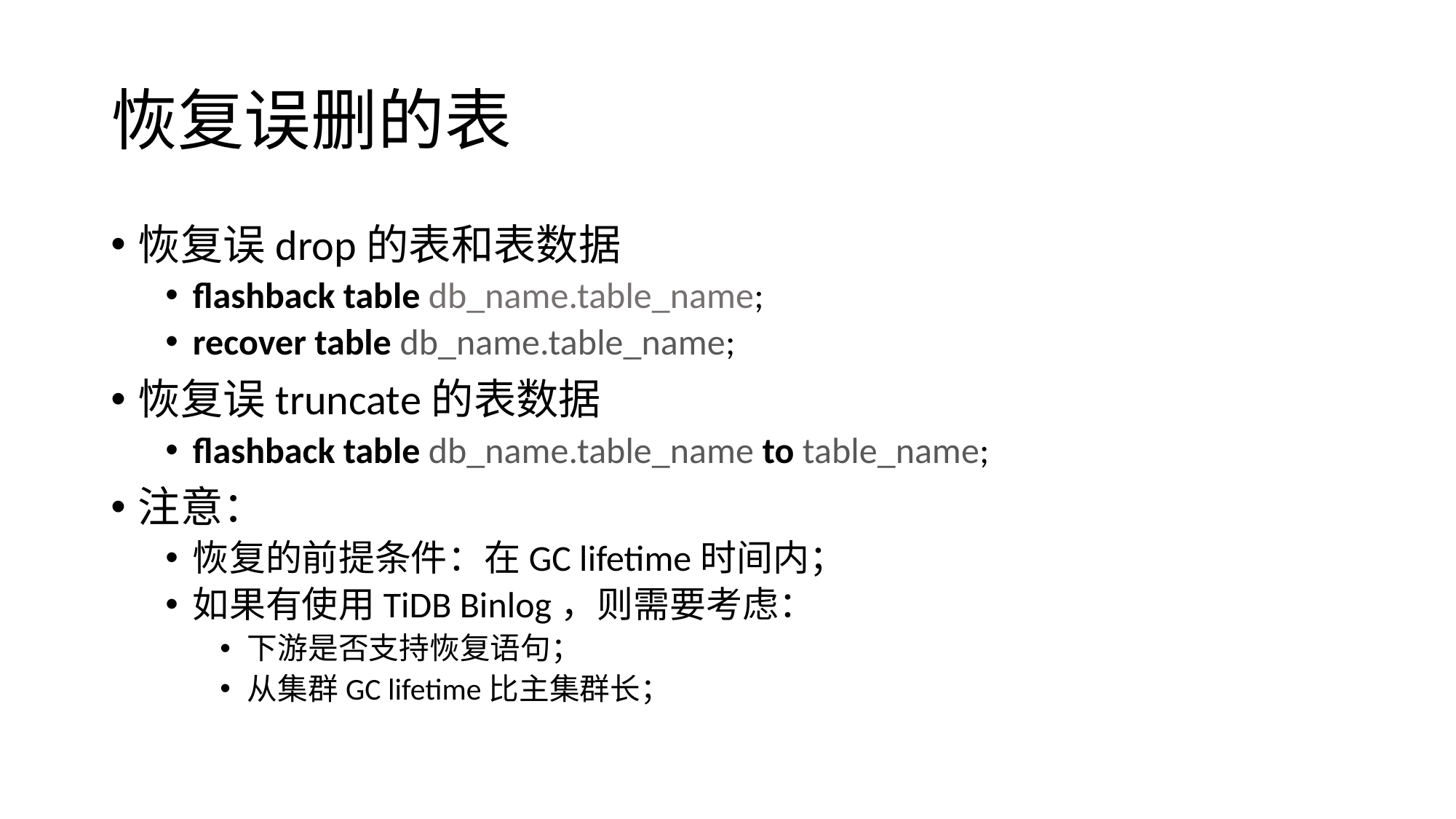

# 恢复误删的表
恢复误drop的表和表数据
flashback table db_name.table_name;
recover table db_name.table_name;
恢复误truncate的表数据
flashback table db_name.table_name to table_name;
注意：
恢复的前提条件：在GC lifetime时间内；
如果有使用TiDB Binlog，则需要考虑：
下游是否支持恢复语句；
从集群GC lifetime比主集群长；